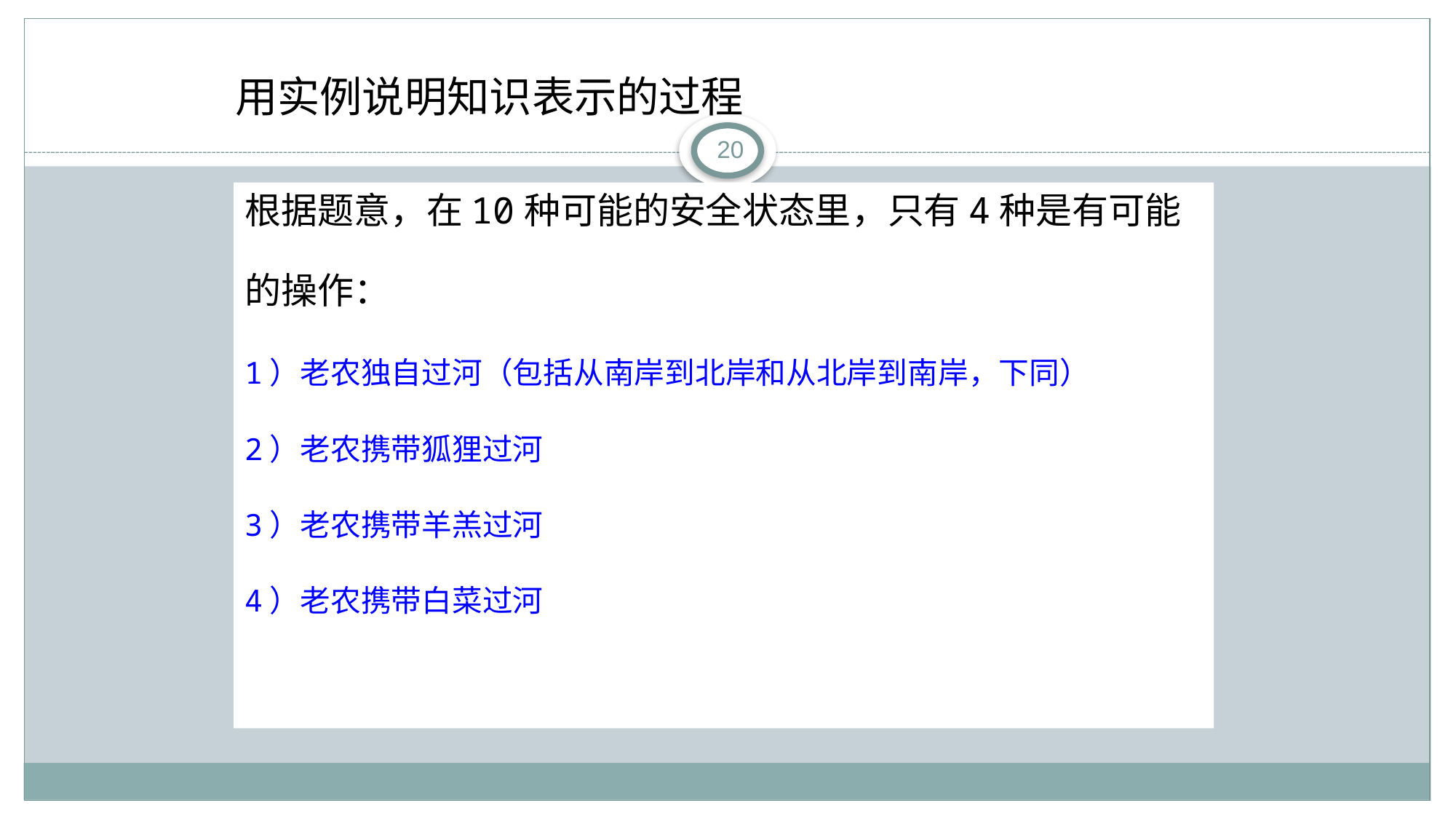

用实例说明知识表示的过程
20
根据题意，在10种可能的安全状态里，只有4种是有可能
的操作：
1）老农独自过河（包括从南岸到北岸和从北岸到南岸，下同）
2）老农携带狐狸过河
3）老农携带羊羔过河
4）老农携带白菜过河